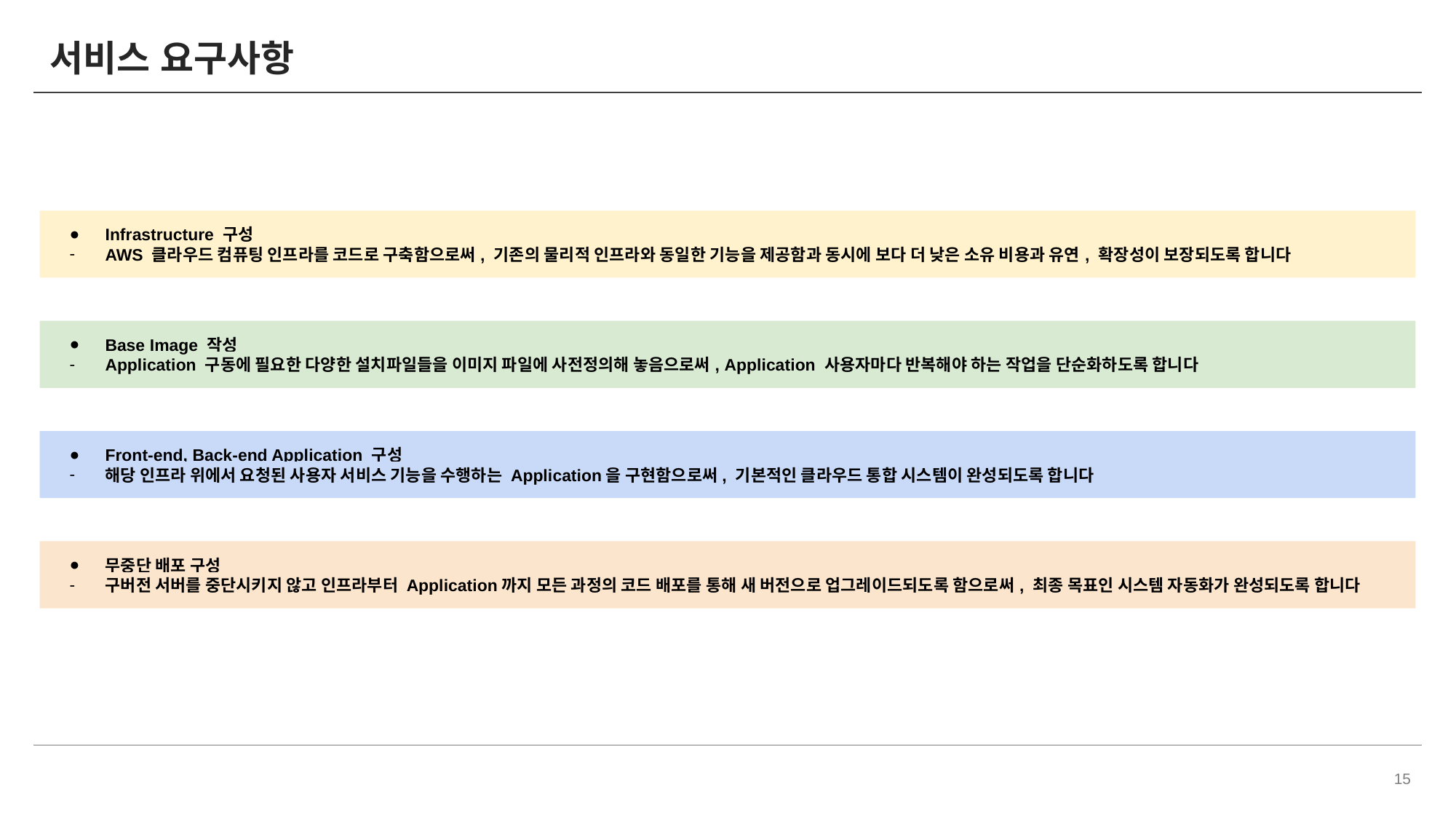

# 서비스 요구사항
Infrastructure 구성
AWS 클라우드 컴퓨팅 인프라를 코드로 구축함으로써, 기존의 물리적 인프라와 동일한 기능을 제공함과 동시에 보다 더 낮은 소유 비용과 유연, 확장성이 보장되도록 합니다
Base Image 작성
Application 구동에 필요한 다양한 설치파일들을 이미지 파일에 사전정의해 놓음으로써, Application 사용자마다 반복해야 하는 작업을 단순화하도록 합니다
Front-end, Back-end Application 구성
해당 인프라 위에서 요청된 사용자 서비스 기능을 수행하는 Application을 구현함으로써, 기본적인 클라우드 통합 시스템이 완성되도록 합니다
무중단 배포 구성
구버전 서버를 중단시키지 않고 인프라부터 Application까지 모든 과정의 코드 배포를 통해 새 버전으로 업그레이드되도록 함으로써, 최종 목표인 시스템 자동화가 완성되도록 합니다